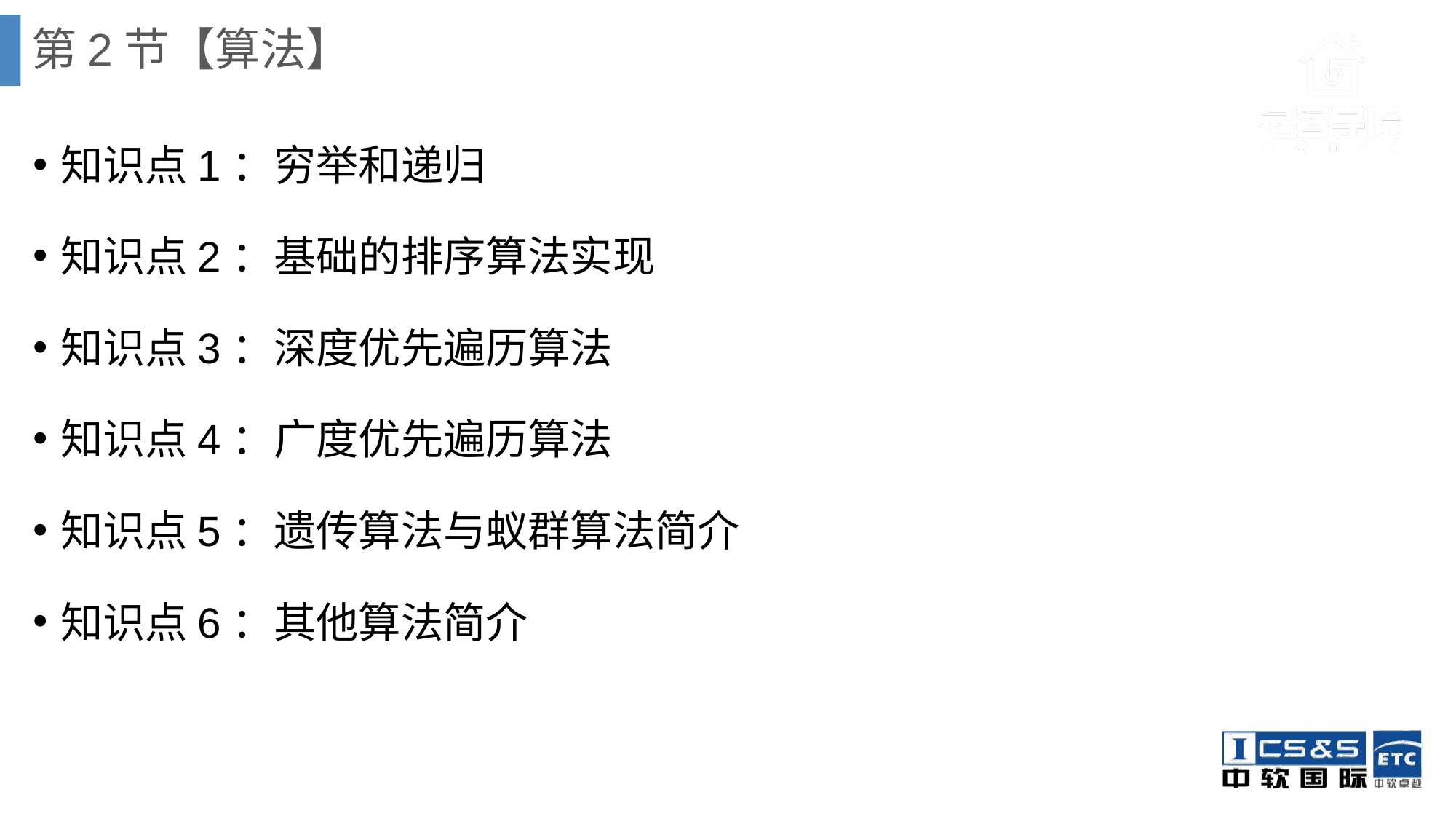

# 第2节【算法】
知识点1：穷举和递归
知识点2：基础的排序算法实现
知识点3：深度优先遍历算法
知识点4：广度优先遍历算法
知识点5：遗传算法与蚁群算法简介
知识点6：其他算法简介